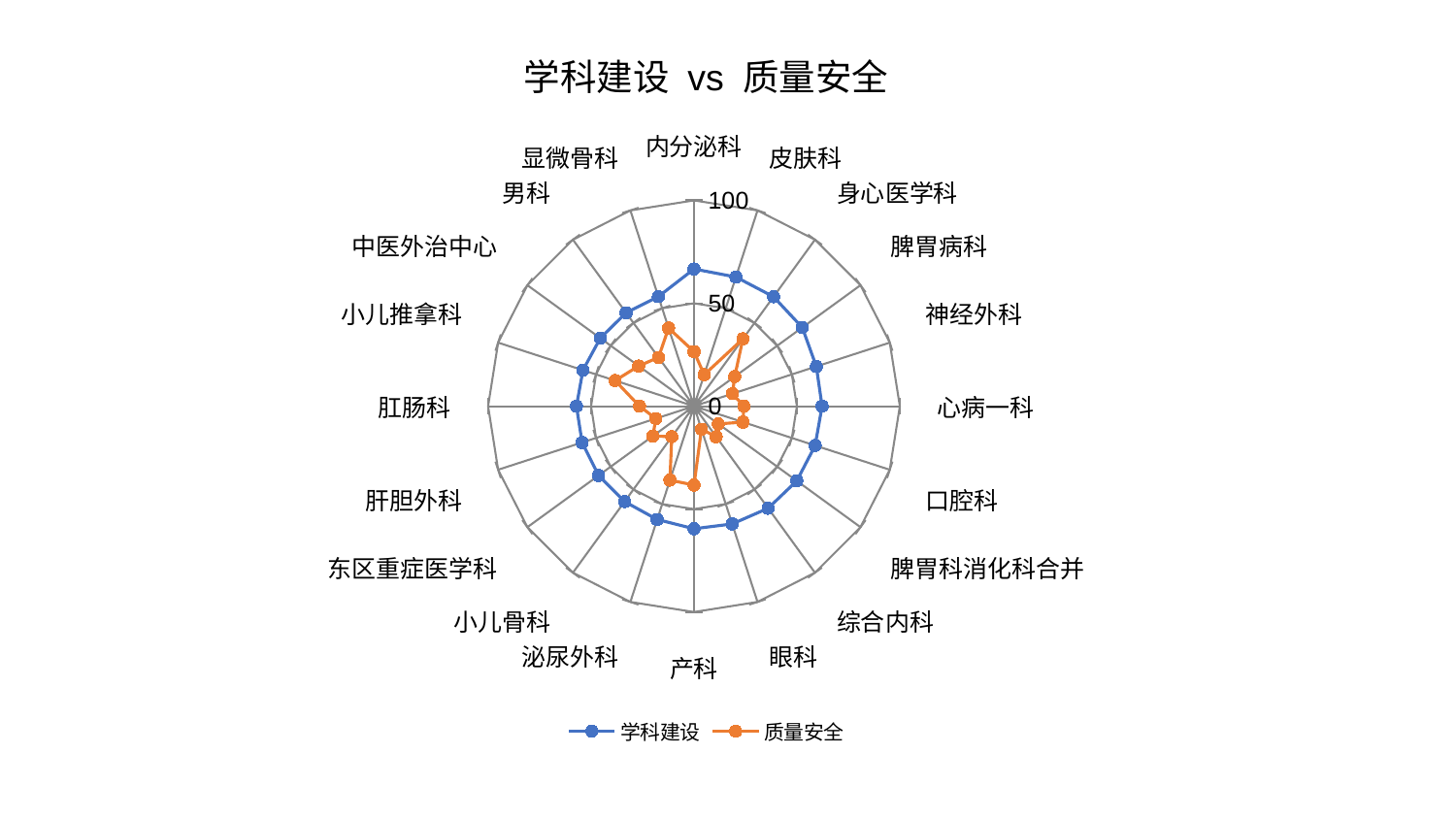

### Chart: 学科建设 vs 质量安全

| Category | 学科建设 | 质量安全 |
|---|---|---|
| 内分泌科 | 66.66277882900286 | 26.495679696095642 |
| 皮肤科 | 65.99063473102791 | 16.075518449114075 |
| 身心医学科 | 65.7529121196943 | 40.46371799532683 |
| 脾胃病科 | 65.06278963337834 | 24.488273704691803 |
| 神经外科 | 62.510774113774865 | 19.700136705135325 |
| 心病一科 | 62.24704046132542 | 24.243694657248852 |
| 口腔科 | 61.9030798908942 | 25.072728954783653 |
| 脾胃科消化科合并 | 61.74101227819424 | 14.65045392797993 |
| 综合内科 | 61.313170988916134 | 18.35742127377258 |
| 眼科 | 60.15846188799981 | 11.74729588371801 |
| 产科 | 59.563598877898336 | 38.34965613311685 |
| 泌尿外科 | 57.88879686632867 | 37.780727646406675 |
| 小儿骨科 | 57.309305388572255 | 18.334058710054542 |
| 东区重症医学科 | 57.29168289689344 | 24.681001204242385 |
| 肝胆外科 | 57.12445465198611 | 19.468614838891174 |
| 肛肠科 | 57.072364989419754 | 26.456840975458817 |
| 小儿推拿科 | 56.68469037365319 | 40.27424241058168 |
| 中医外治中心 | 56.23994878436128 | 33.20863763426998 |
| 男科 | 56.08460744883412 | 29.30118304213134 |
| 显微骨科 | 55.98280372729123 | 39.94199878017633 |
85